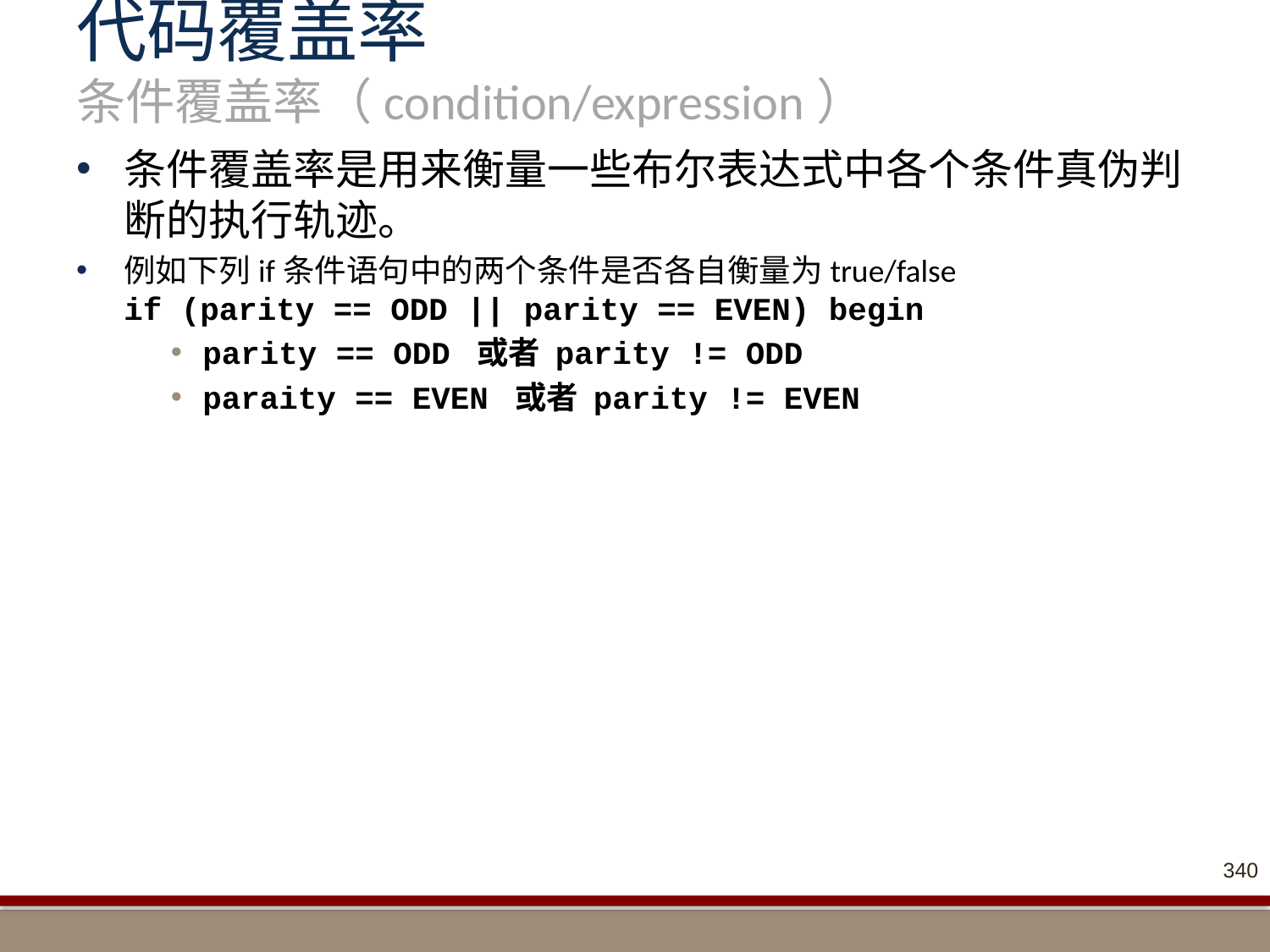

# 代码覆盖率 条件覆盖率（condition/expression）
条件覆盖率是用来衡量一些布尔表达式中各个条件真伪判断的执行轨迹。
例如下列if条件语句中的两个条件是否各自衡量为true/false
if (parity == ODD || parity == EVEN) begin
parity == ODD 或者 parity != ODD
paraity == EVEN 或者 parity != EVEN

340